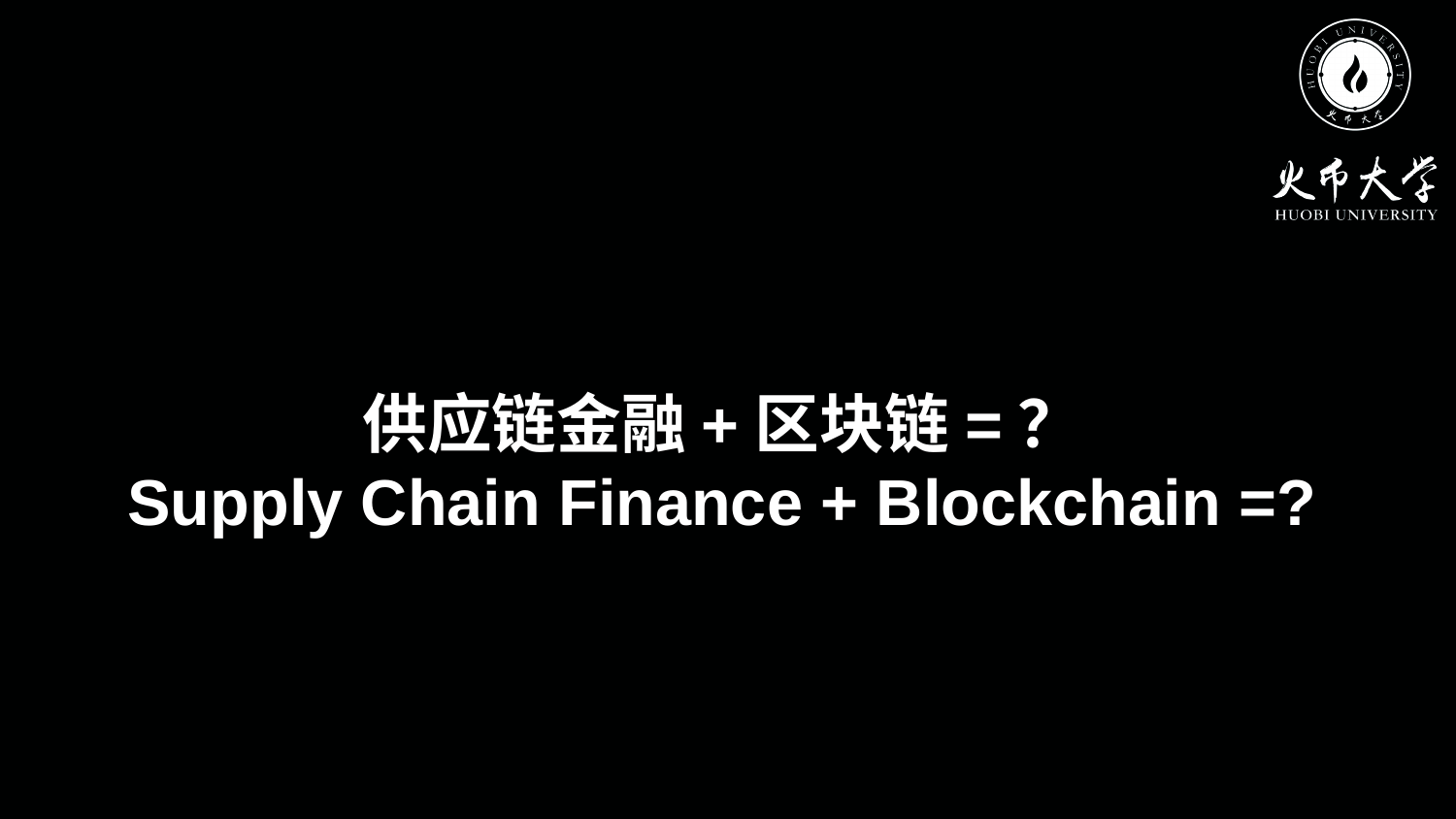

供应链金融+区块链=？
Supply Chain Finance + Blockchain =?